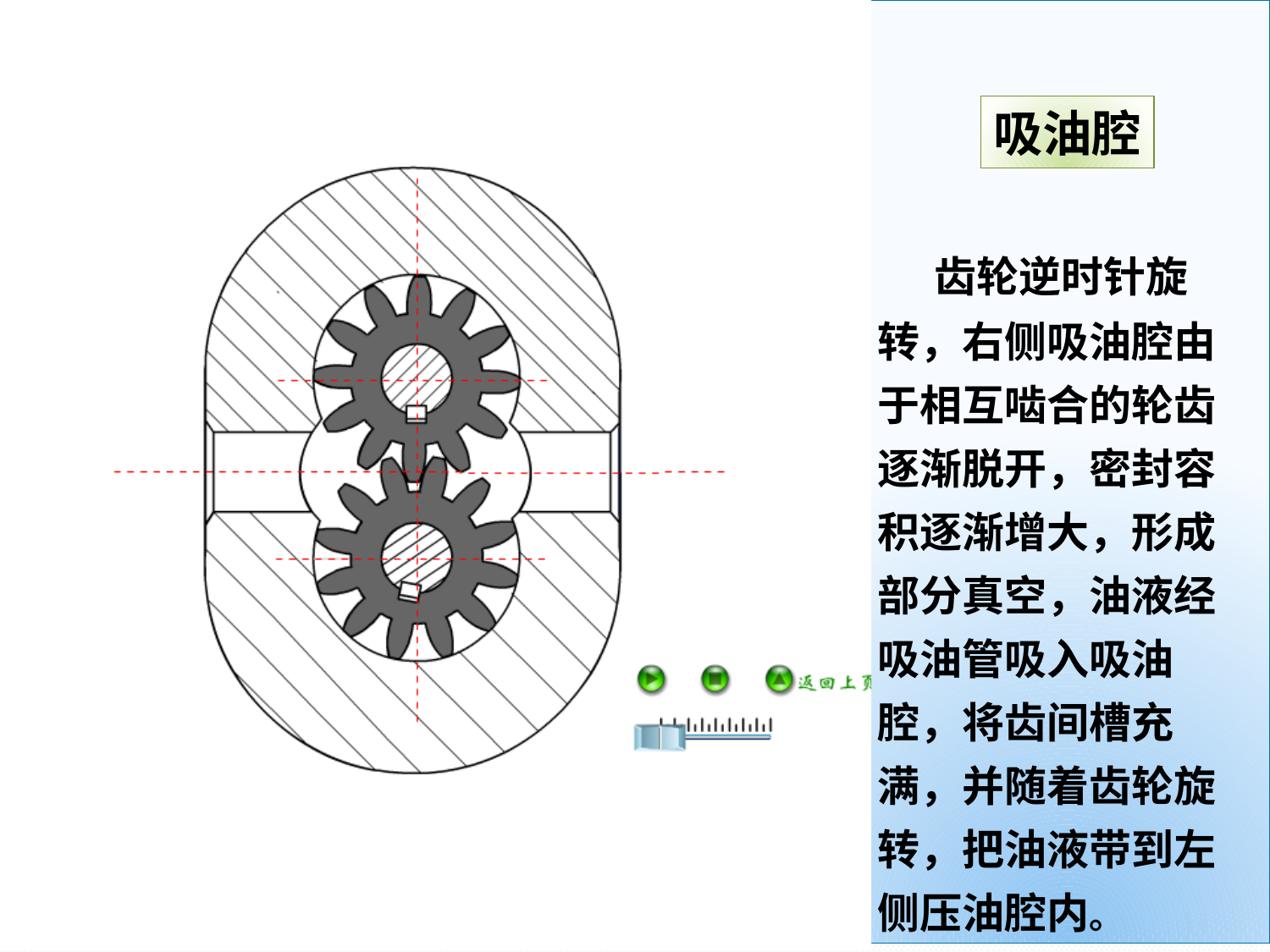

齿轮逆时针旋转，右侧吸油腔由于相互啮合的轮齿逐渐脱开，密封容积逐渐增大，形成部分真空，油液经吸油管吸入吸油腔，将齿间槽充满，并随着齿轮旋转，把油液带到左侧压油腔内。
吸油腔
12